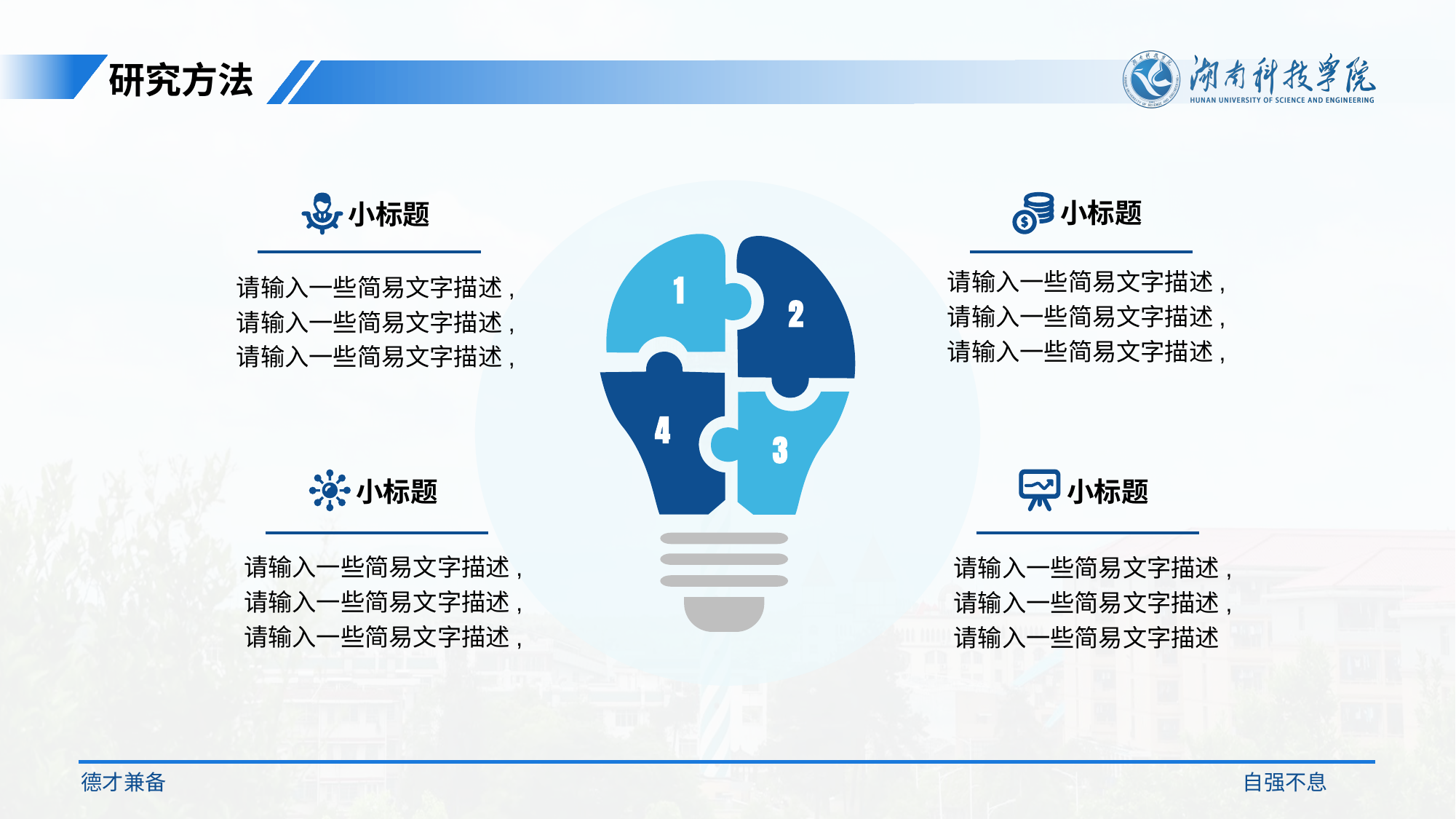

研究方法

1
2
4
3

小标题
请输入一些简易文字描述,请输入一些简易文字描述,请输入一些简易文字描述,

小标题
请输入一些简易文字描述,请输入一些简易文字描述,请输入一些简易文字描述,

小标题
请输入一些简易文字描述,请输入一些简易文字描述,请输入一些简易文字描述,

小标题
请输入一些简易文字描述,请输入一些简易文字描述,请输入一些简易文字描述